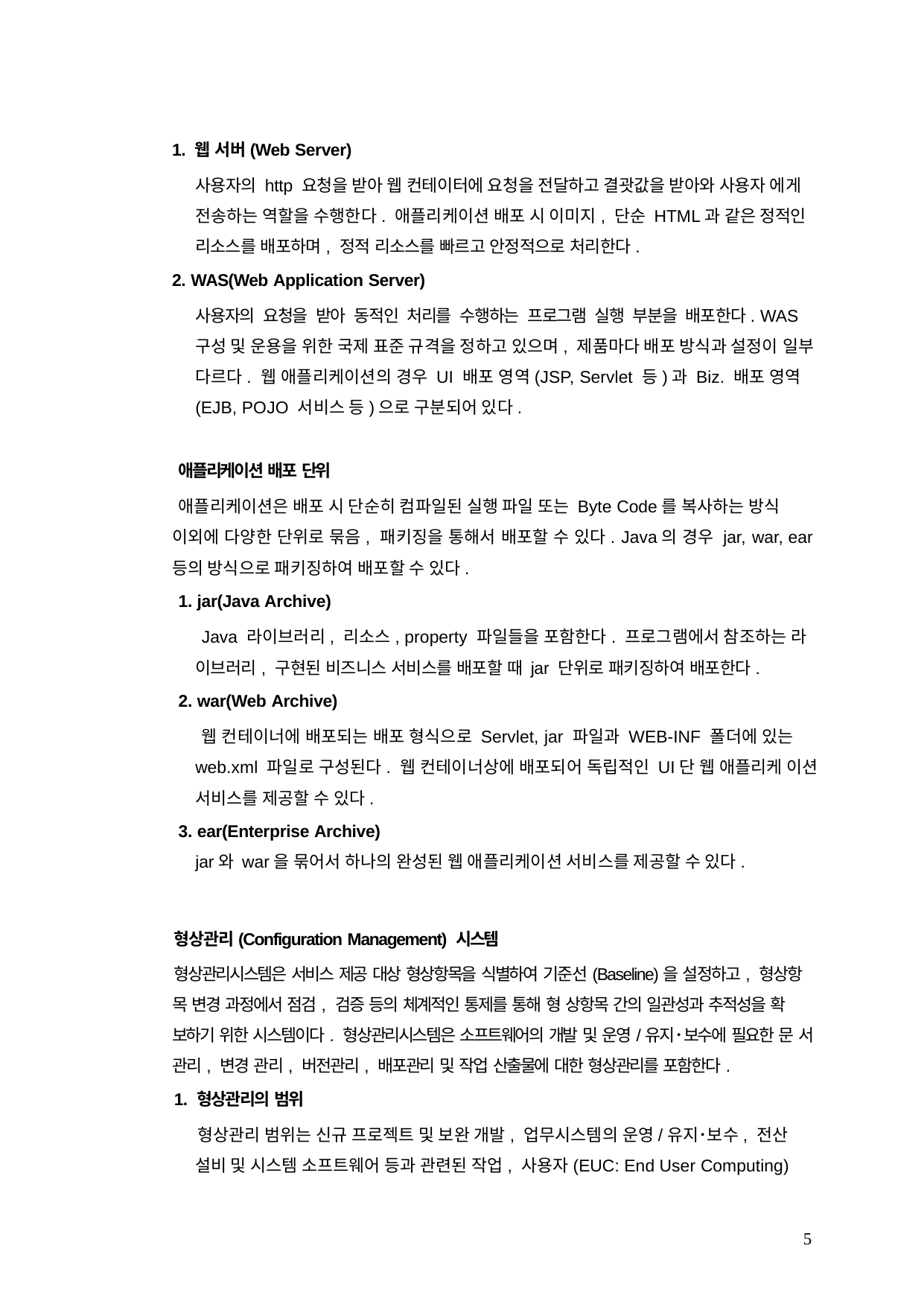

1. 웹 서버(Web Server)
사용자의 http 요청을 받아 웹 컨테이터에 요청을 전달하고 결괏값을 받아와 사용자 에게 전송하는 역할을 수행한다. 애플리케이션 배포 시 이미지, 단순 HTML과 같은 정적인 리소스를 배포하며, 정적 리소스를 빠르고 안정적으로 처리한다.

2. WAS(Web Application Server)
사용자의  요청을  받아  동적인  처리를  수행하는  프로그램  실행  부분을  배포한다. WAS 구성 및 운용을 위한 국제 표준 규격을 정하고 있으며, 제품마다 배포 방식과 설정이 일부 다르다. 웹 애플리케이션의 경우 UI 배포 영역(JSP, Servlet 등)과 Biz. 배포 영역(EJB, POJO 서비스 등)으로 구분되어 있다.

애플리케이션 배포 단위
애플리케이션은 배포 시 단순히 컴파일된 실행 파일 또는 Byte Code를 복사하는 방식 이외에 다양한 단위로 묶음, 패키징을 통해서 배포할 수 있다. Java의 경우 jar, war, ear 등의 방식으로 패키징하여 배포할 수 있다.

1. jar(Java Archive)
Java 라이브러리, 리소스, property 파일들을 포함한다. 프로그램에서 참조하는 라 이브러리, 구현된 비즈니스 서비스를 배포할 때 jar 단위로 패키징하여 배포한다.

2. war(Web Archive)
웹 컨테이너에 배포되는 배포 형식으로 Servlet, jar 파일과 WEB-INF 폴더에 있는 web.xml 파일로 구성된다. 웹 컨테이너상에 배포되어 독립적인 UI단 웹 애플리케 이션 서비스를 제공할 수 있다.

3. ear(Enterprise Archive)

jar와 war을 묶어서 하나의 완성된 웹 애플리케이션 서비스를 제공할 수 있다.

형상관리(Configuration Management) 시스템
형상관리시스템은 서비스 제공 대상 형상항목을 식별하여 기준선(Baseline)을 설정하고, 형상항 목 변경 과정에서 점검, 검증 등의 체계적인 통제를 통해 형 상항목 간의 일관성과 추적성을 확 보하기 위한 시스템이다. 형상관리시스템은 소프트웨어의 개발 및 운영/유지･보수에 필요한 문 서 관리, 변경 관리, 버전관리, 배포관리 및 작업 산출물에 대한 형상관리를 포함한다.

1. 형상관리의 범위
형상관리 범위는 신규 프로젝트 및 보완 개발, 업무시스템의 운영/유지･보수, 전산 설비 및 시스템 소프트웨어 등과 관련된 작업, 사용자(EUC: End User Computing)

5